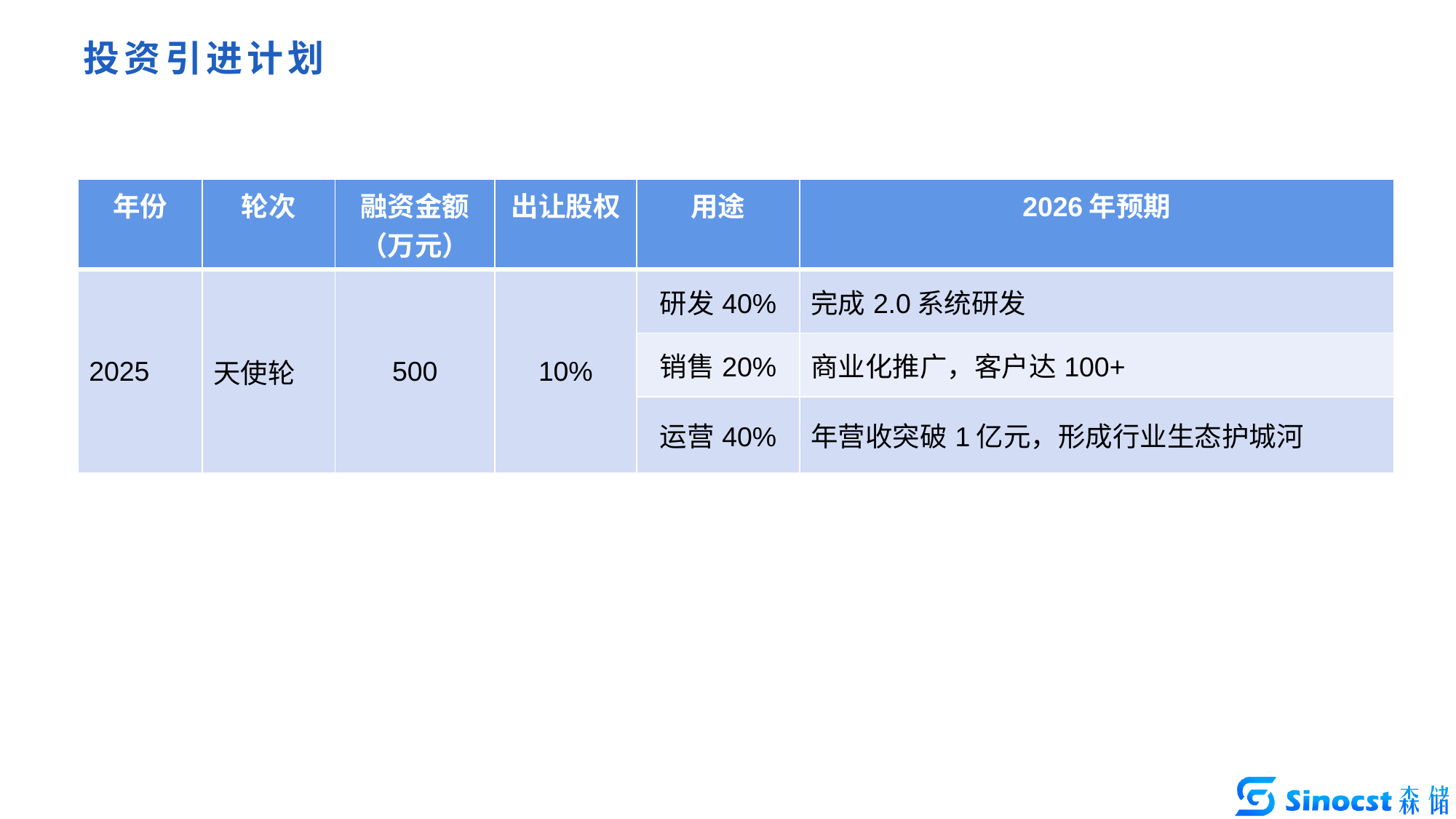

# 投资引进计划
| 年份 | 轮次 | 融资金额 （万元） | 出让股权 | 用途 | 2026年预期 |
| --- | --- | --- | --- | --- | --- |
| 2025 | 天使轮 | 500 | 10% | 研发40% | 完成2.0系统研发 |
|  |  |  |  | 销售20% | 商业化推广，客户达100+ |
|  |  |  |  | 运营40% | 年营收突破1亿元，形成行业生态护城河 |